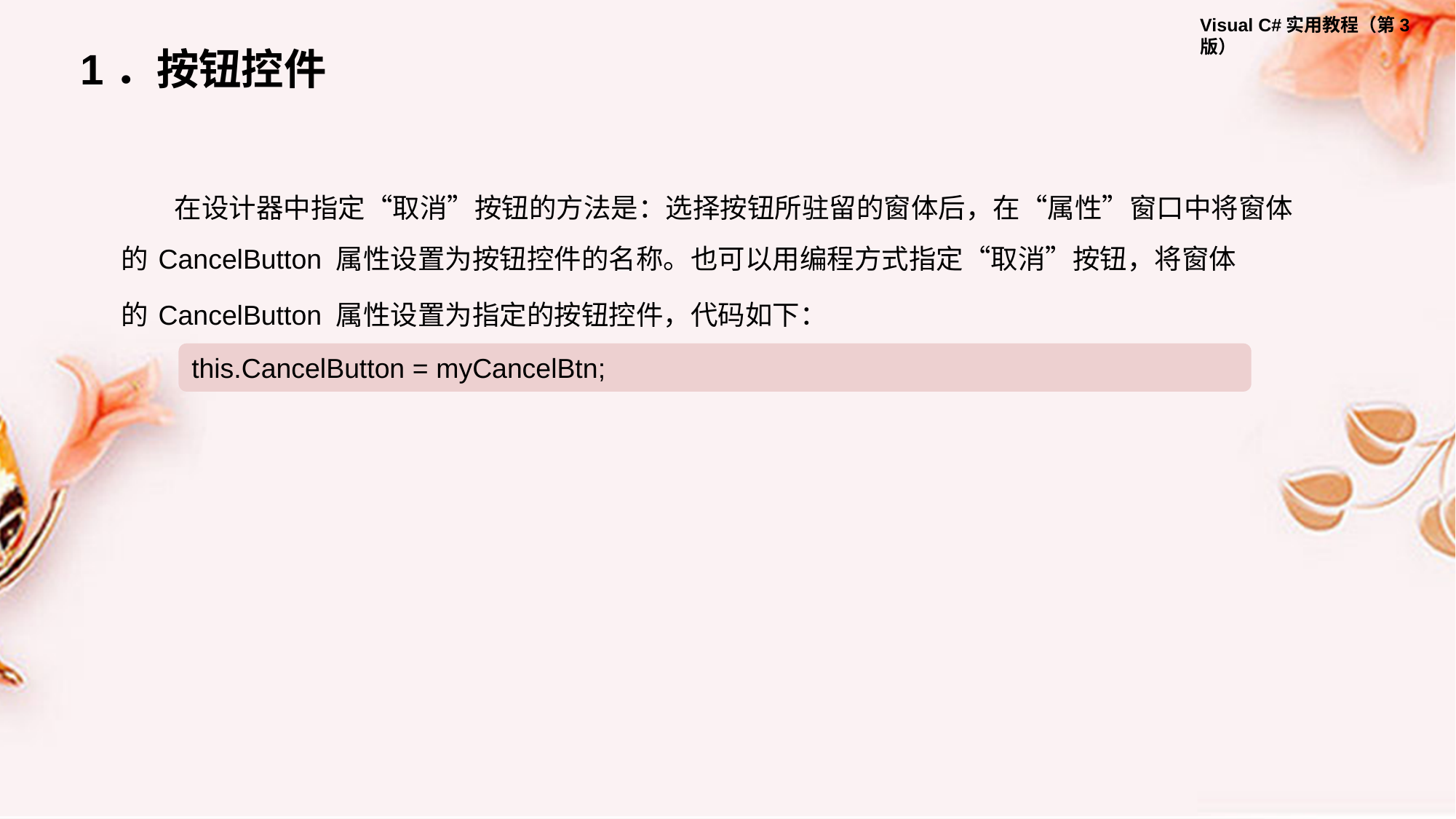

1．按钮控件
在设计器中指定“取消”按钮的方法是：选择按钮所驻留的窗体后，在“属性”窗口中将窗体的 CancelButton 属性设置为按钮控件的名称。也可以用编程方式指定“取消”按钮，将窗体的 CancelButton 属性设置为指定的按钮控件，代码如下：
this.CancelButton = myCancelBtn;